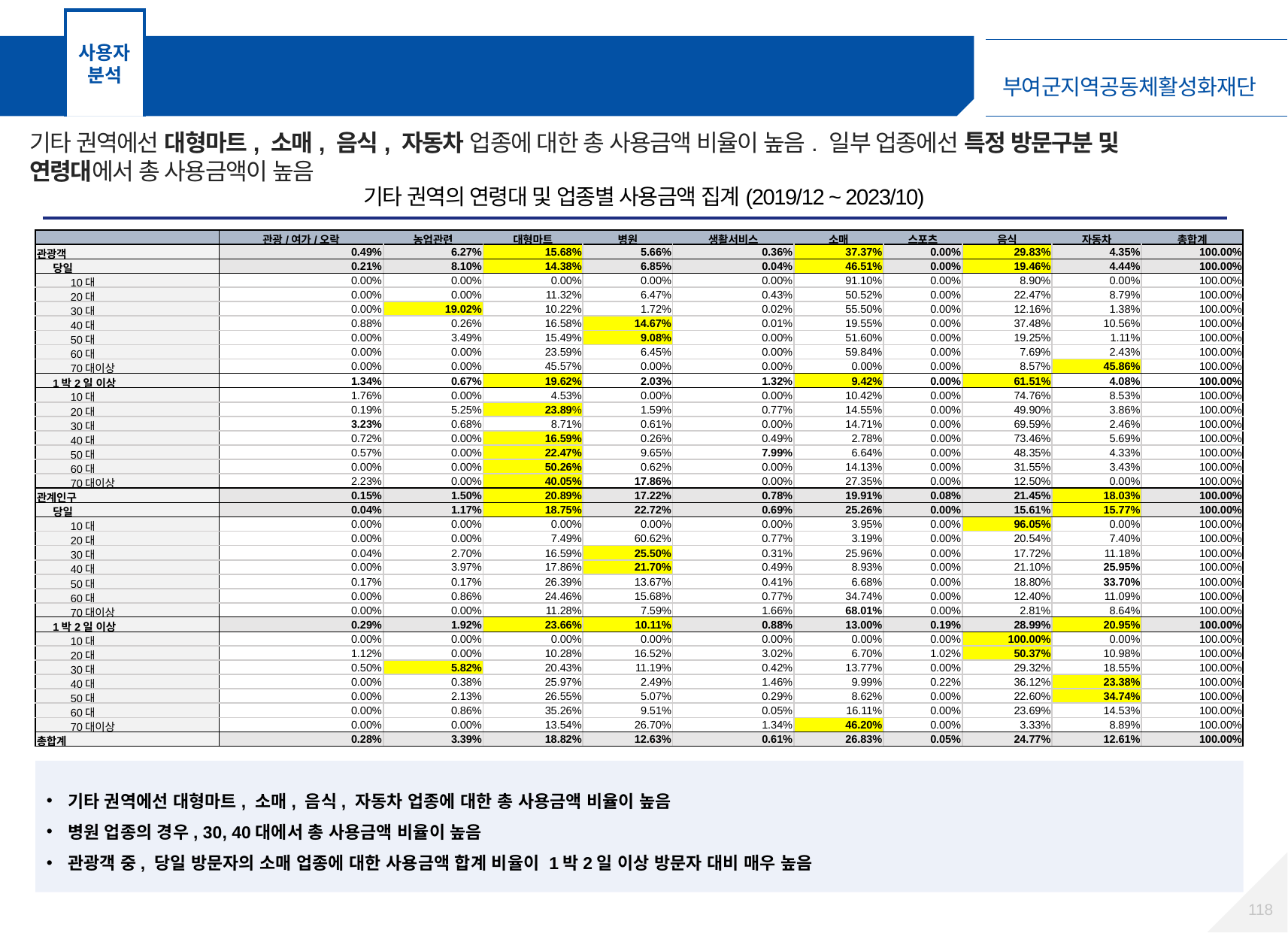

사용자 분석
기타 권역 분석 – 연령대 및 업종별 사용금액 집계
기타 권역에선 대형마트, 소매, 음식, 자동차 업종에 대한 총 사용금액 비율이 높음. 일부 업종에선 특정 방문구분 및 연령대에서 총 사용금액이 높음
기타 권역의 연령대 및 업종별 사용금액 집계(2019/12 ~ 2023/10)
|  | 관광/여가/오락 | 농업관련 | 대형마트 | 병원 | 생활서비스 | 소매 | 스포츠 | 음식 | 자동차 | 총합계 |
| --- | --- | --- | --- | --- | --- | --- | --- | --- | --- | --- |
| 관광객 | 0.49% | 6.27% | 15.68% | 5.66% | 0.36% | 37.37% | 0.00% | 29.83% | 4.35% | 100.00% |
| 당일 | 0.21% | 8.10% | 14.38% | 6.85% | 0.04% | 46.51% | 0.00% | 19.46% | 4.44% | 100.00% |
| 10대 | 0.00% | 0.00% | 0.00% | 0.00% | 0.00% | 91.10% | 0.00% | 8.90% | 0.00% | 100.00% |
| 20대 | 0.00% | 0.00% | 11.32% | 6.47% | 0.43% | 50.52% | 0.00% | 22.47% | 8.79% | 100.00% |
| 30대 | 0.00% | 19.02% | 10.22% | 1.72% | 0.02% | 55.50% | 0.00% | 12.16% | 1.38% | 100.00% |
| 40대 | 0.88% | 0.26% | 16.58% | 14.67% | 0.01% | 19.55% | 0.00% | 37.48% | 10.56% | 100.00% |
| 50대 | 0.00% | 3.49% | 15.49% | 9.08% | 0.00% | 51.60% | 0.00% | 19.25% | 1.11% | 100.00% |
| 60대 | 0.00% | 0.00% | 23.59% | 6.45% | 0.00% | 59.84% | 0.00% | 7.69% | 2.43% | 100.00% |
| 70대이상 | 0.00% | 0.00% | 45.57% | 0.00% | 0.00% | 0.00% | 0.00% | 8.57% | 45.86% | 100.00% |
| 1박2일 이상 | 1.34% | 0.67% | 19.62% | 2.03% | 1.32% | 9.42% | 0.00% | 61.51% | 4.08% | 100.00% |
| 10대 | 1.76% | 0.00% | 4.53% | 0.00% | 0.00% | 10.42% | 0.00% | 74.76% | 8.53% | 100.00% |
| 20대 | 0.19% | 5.25% | 23.89% | 1.59% | 0.77% | 14.55% | 0.00% | 49.90% | 3.86% | 100.00% |
| 30대 | 3.23% | 0.68% | 8.71% | 0.61% | 0.00% | 14.71% | 0.00% | 69.59% | 2.46% | 100.00% |
| 40대 | 0.72% | 0.00% | 16.59% | 0.26% | 0.49% | 2.78% | 0.00% | 73.46% | 5.69% | 100.00% |
| 50대 | 0.57% | 0.00% | 22.47% | 9.65% | 7.99% | 6.64% | 0.00% | 48.35% | 4.33% | 100.00% |
| 60대 | 0.00% | 0.00% | 50.26% | 0.62% | 0.00% | 14.13% | 0.00% | 31.55% | 3.43% | 100.00% |
| 70대이상 | 2.23% | 0.00% | 40.05% | 17.86% | 0.00% | 27.35% | 0.00% | 12.50% | 0.00% | 100.00% |
| 관계인구 | 0.15% | 1.50% | 20.89% | 17.22% | 0.78% | 19.91% | 0.08% | 21.45% | 18.03% | 100.00% |
| 당일 | 0.04% | 1.17% | 18.75% | 22.72% | 0.69% | 25.26% | 0.00% | 15.61% | 15.77% | 100.00% |
| 10대 | 0.00% | 0.00% | 0.00% | 0.00% | 0.00% | 3.95% | 0.00% | 96.05% | 0.00% | 100.00% |
| 20대 | 0.00% | 0.00% | 7.49% | 60.62% | 0.77% | 3.19% | 0.00% | 20.54% | 7.40% | 100.00% |
| 30대 | 0.04% | 2.70% | 16.59% | 25.50% | 0.31% | 25.96% | 0.00% | 17.72% | 11.18% | 100.00% |
| 40대 | 0.00% | 3.97% | 17.86% | 21.70% | 0.49% | 8.93% | 0.00% | 21.10% | 25.95% | 100.00% |
| 50대 | 0.17% | 0.17% | 26.39% | 13.67% | 0.41% | 6.68% | 0.00% | 18.80% | 33.70% | 100.00% |
| 60대 | 0.00% | 0.86% | 24.46% | 15.68% | 0.77% | 34.74% | 0.00% | 12.40% | 11.09% | 100.00% |
| 70대이상 | 0.00% | 0.00% | 11.28% | 7.59% | 1.66% | 68.01% | 0.00% | 2.81% | 8.64% | 100.00% |
| 1박2일 이상 | 0.29% | 1.92% | 23.66% | 10.11% | 0.88% | 13.00% | 0.19% | 28.99% | 20.95% | 100.00% |
| 10대 | 0.00% | 0.00% | 0.00% | 0.00% | 0.00% | 0.00% | 0.00% | 100.00% | 0.00% | 100.00% |
| 20대 | 1.12% | 0.00% | 10.28% | 16.52% | 3.02% | 6.70% | 1.02% | 50.37% | 10.98% | 100.00% |
| 30대 | 0.50% | 5.82% | 20.43% | 11.19% | 0.42% | 13.77% | 0.00% | 29.32% | 18.55% | 100.00% |
| 40대 | 0.00% | 0.38% | 25.97% | 2.49% | 1.46% | 9.99% | 0.22% | 36.12% | 23.38% | 100.00% |
| 50대 | 0.00% | 2.13% | 26.55% | 5.07% | 0.29% | 8.62% | 0.00% | 22.60% | 34.74% | 100.00% |
| 60대 | 0.00% | 0.86% | 35.26% | 9.51% | 0.05% | 16.11% | 0.00% | 23.69% | 14.53% | 100.00% |
| 70대이상 | 0.00% | 0.00% | 13.54% | 26.70% | 1.34% | 46.20% | 0.00% | 3.33% | 8.89% | 100.00% |
| 총합계 | 0.28% | 3.39% | 18.82% | 12.63% | 0.61% | 26.83% | 0.05% | 24.77% | 12.61% | 100.00% |
기타 권역에선 대형마트, 소매, 음식, 자동차 업종에 대한 총 사용금액 비율이 높음
병원 업종의 경우, 30, 40대에서 총 사용금액 비율이 높음
관광객 중, 당일 방문자의 소매 업종에 대한 사용금액 합계 비율이 1박2일 이상 방문자 대비 매우 높음
118